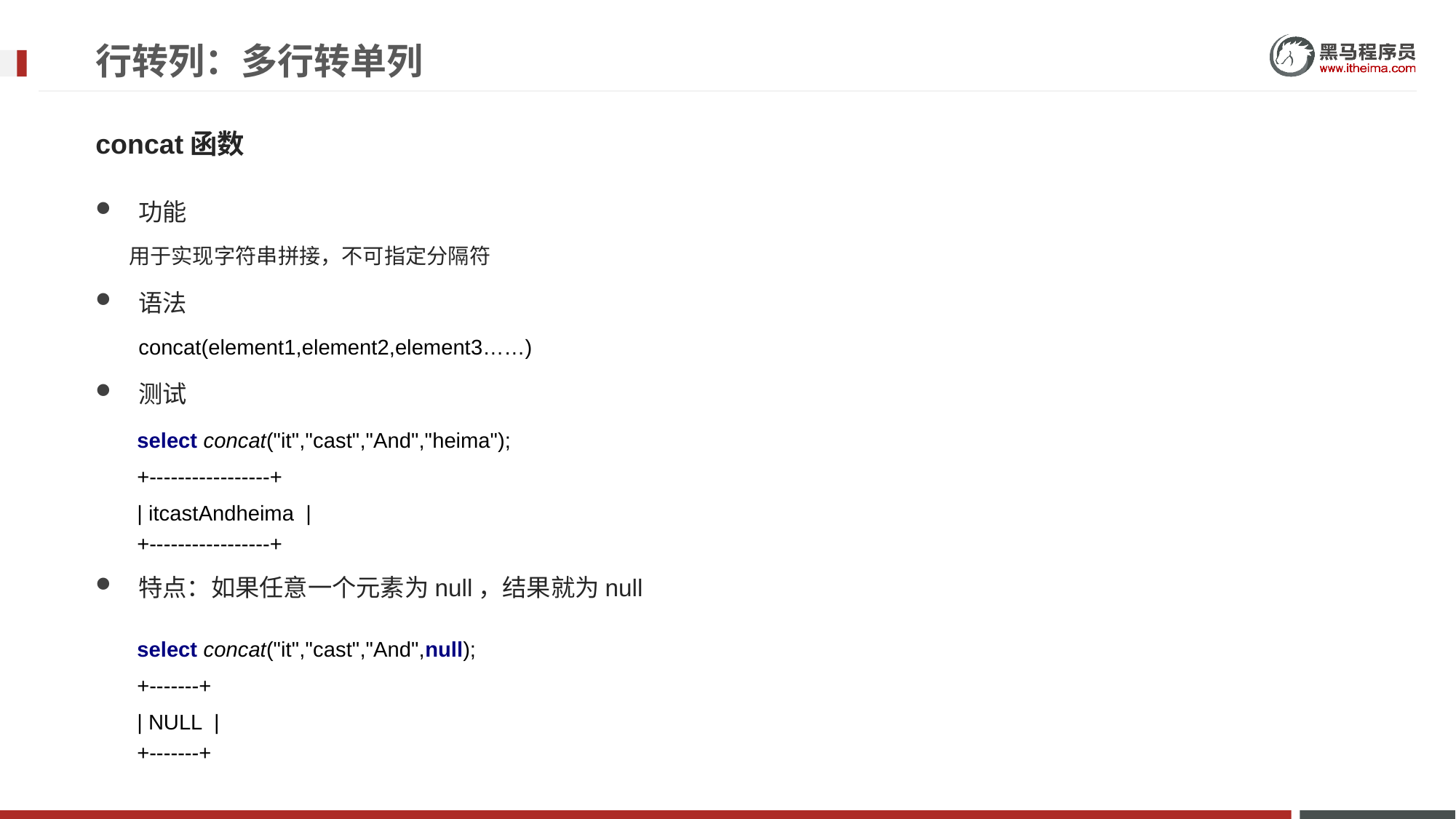

# 行转列：多行转单列
concat函数
功能
      用于实现字符串拼接，不可指定分隔符
语法
concat(element1,element2,element3……)
测试

特点：如果任意一个元素为null，结果就为null

select concat("it","cast","And","heima");
+-----------------+
| itcastAndheima  |
+-----------------+
select concat("it","cast","And",null);
+-------+
| NULL  |
+-------+